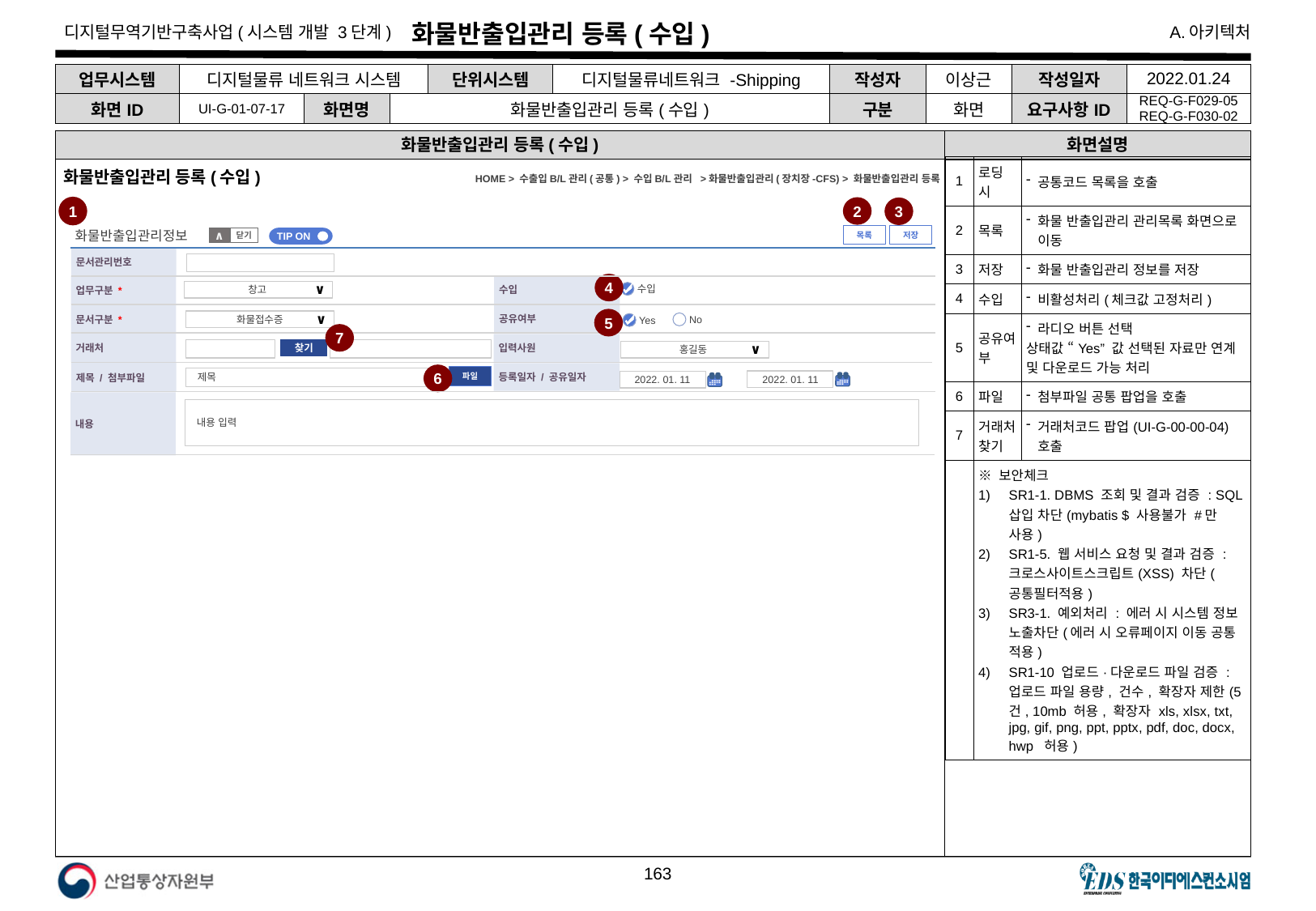

# 화물반출입관리 등록(수입)
| 업무시스템 | 디지털물류 네트워크 시스템 |  |  | 단위시스템 | 디지털물류네트워크 -Shipping | 작성자 | 이상근 | 작성일자 | 2022.01.24 |
| --- | --- | --- | --- | --- | --- | --- | --- | --- | --- |
| 화면ID | UI-G-01-07-17 | 화면명 | 화물반출입관리 등록(수입) |  |  | 구분 | 화면 | 요구사항ID | REQ-G-F029-05 REQ-G-F030-02 |
화물반출입관리 등록(수입)
화면설명

| 1 | 로딩 시 | 공통코드 목록을 호출 |
| --- | --- | --- |
| 2 | 목록 | 화물 반출입관리 관리목록 화면으로 이동 |
| 3 | 저장 | 화물 반출입관리 정보를 저장 |
| 4 | 수입 | 비활성처리(체크값 고정처리) |
| 5 | 공유여부 | 라디오 버튼 선택 상태값 “Yes” 값 선택된 자료만 연계 및 다운로드 가능 처리 |
| 6 | 파일 | 첨부파일 공통 팝업을 호출 |
| 7 | 거래처찾기 | 거래처코드 팝업(UI-G-00-00-04) 호출 |
|  | ※ 보안체크 SR1-1. DBMS 조회 및 결과 검증 : SQL 삽입 차단(mybatis $ 사용불가 #만 사용) SR1-5. 웹 서비스 요청 및 결과 검증 : 크로스사이트스크립트(XSS) 차단(공통필터적용) SR3-1. 예외처리 : 에러 시 시스템 정보 노출차단(에러 시 오류페이지 이동 공통 적용) SR1-10 업로드·다운로드 파일 검증 : 업로드 파일 용량, 건수, 확장자 제한(5건, 10mb 허용, 확장자 xls, xlsx, txt, jpg, gif, png, ppt, pptx, pdf, doc, docx, hwp 허용) |  |
화물반출입관리 등록(수입)

HOME > 수출입B/L관리(공통) > 수입B/L관리  >화물반출입관리(장치장-CFS) > 화물반출입관리 등록
1
2
3
화물반출입관리정보
저장
목록
TIP ON

닫기
∧
문서관리번호

4
수입
업무구분 *
창고
∨

수입
문서구분 *
공유여부
5
화물접수증
∨

No

Yes
7
거래처
입력사원

찾기
홍길동
∨
제목 / 첨부파일
등록일자 / 공유일자
6
파일
제목
2022. 01. 11

2022. 01. 11

내용
내용 입력